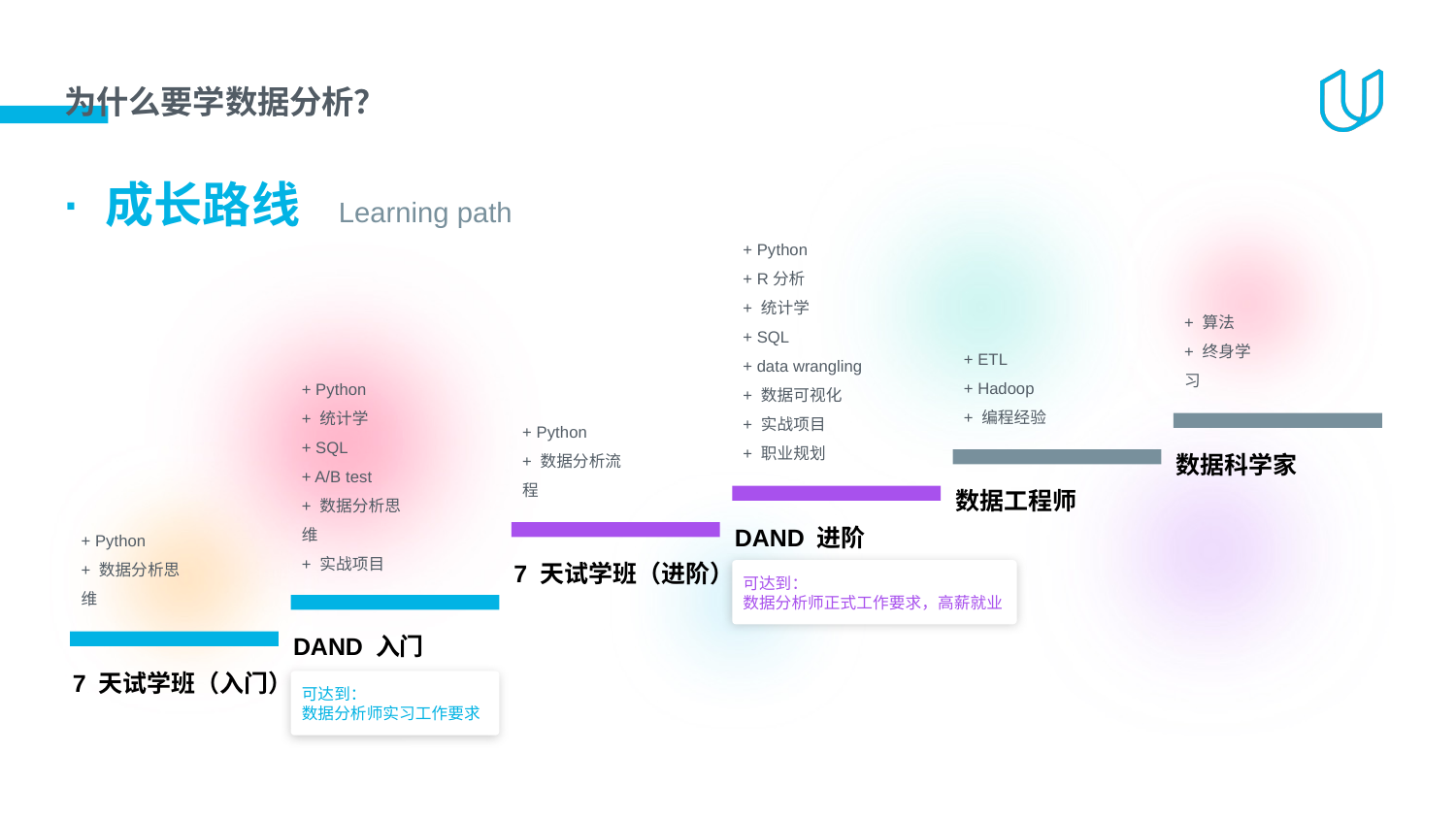

# 为什么要学数据分析？
· 成长路线  Learning path
+ Python
+ R分析
+ 统计学
+ SQL
+ data wrangling
+ 数据可视化
+ 实战项目
+ 职业规划
+ ETL
+ Hadoop
+ 编程经验
+ 算法
+ 终身学习
+ Python
+ 统计学
+ SQL
+ A/B test
+ 数据分析思维
+ 实战项目

数据科学家

+ Python
+ 数据分析流程
数据工程师

DAND 进阶

7 天试学班（进阶）

可达到：
数据分析师正式工作要求，高薪就业
+ Python
+ 数据分析思维

DAND 入门

7 天试学班（入门）

可达到：
数据分析师实习工作要求